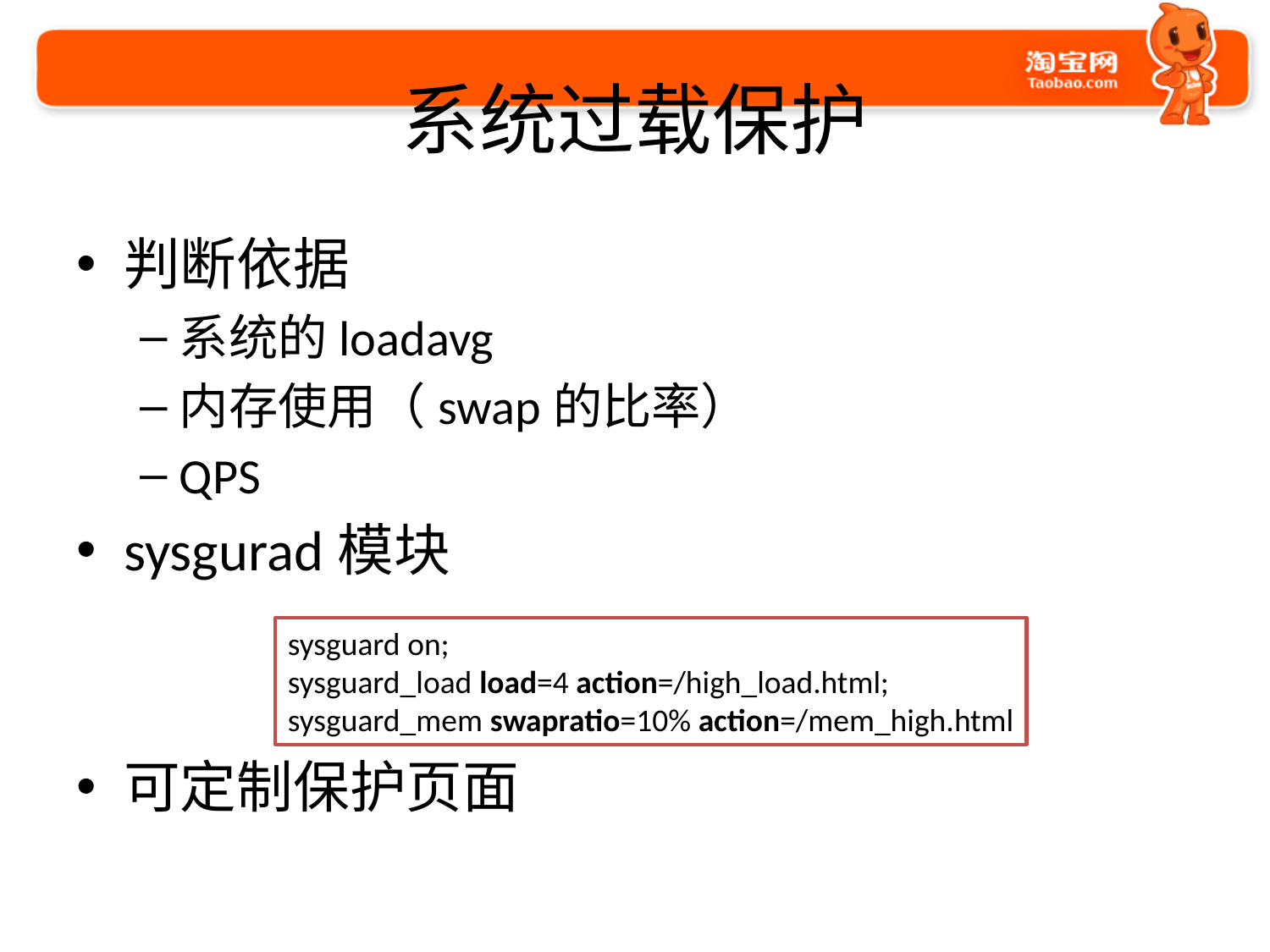

# 系统过载保护
判断依据
系统的loadavg
内存使用（swap的比率）
QPS
sysgurad模块

可定制保护页面
sysguard on;
sysguard_load load=4 action=/high_load.html;
sysguard_mem swapratio=10% action=/mem_high.html